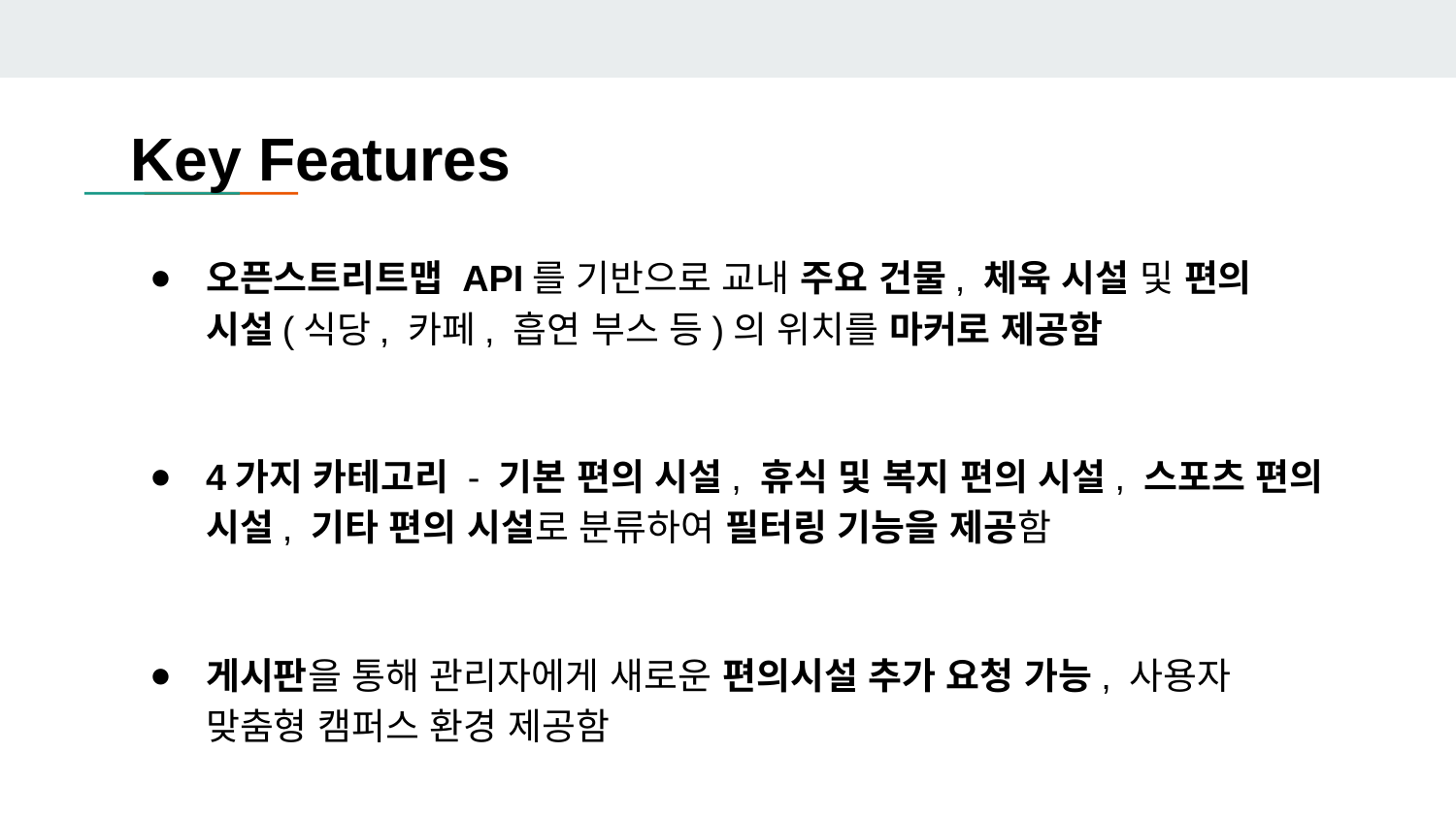

# Key Features

오픈스트리트맵 API를 기반으로 교내 주요 건물, 체육 시설 및 편의 시설(식당, 카페, 흡연 부스 등)의 위치를 마커로 제공함

4가지 카테고리 - 기본 편의 시설, 휴식 및 복지 편의 시설, 스포츠 편의 시설, 기타 편의 시설로 분류하여 필터링 기능을 제공함

게시판을 통해 관리자에게 새로운 편의시설 추가 요청 가능, 사용자 맞춤형 캠퍼스 환경 제공함